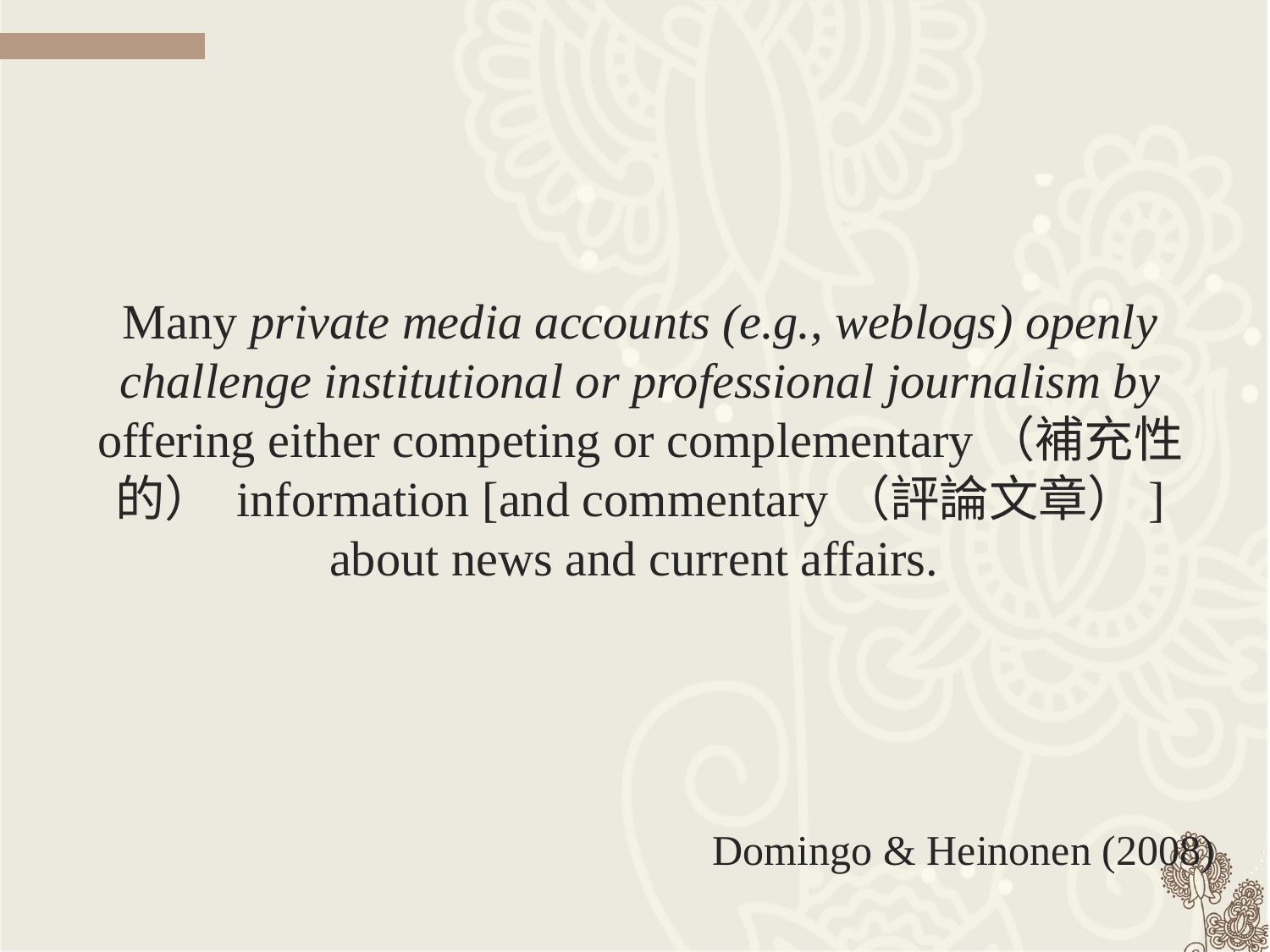

Many private media accounts (e.g., weblogs) openly challenge institutional or professional journalism by offering either competing or complementary（補充性的） information [and commentary（評論文章）] about news and current affairs.

Domingo & Heinonen (2008)